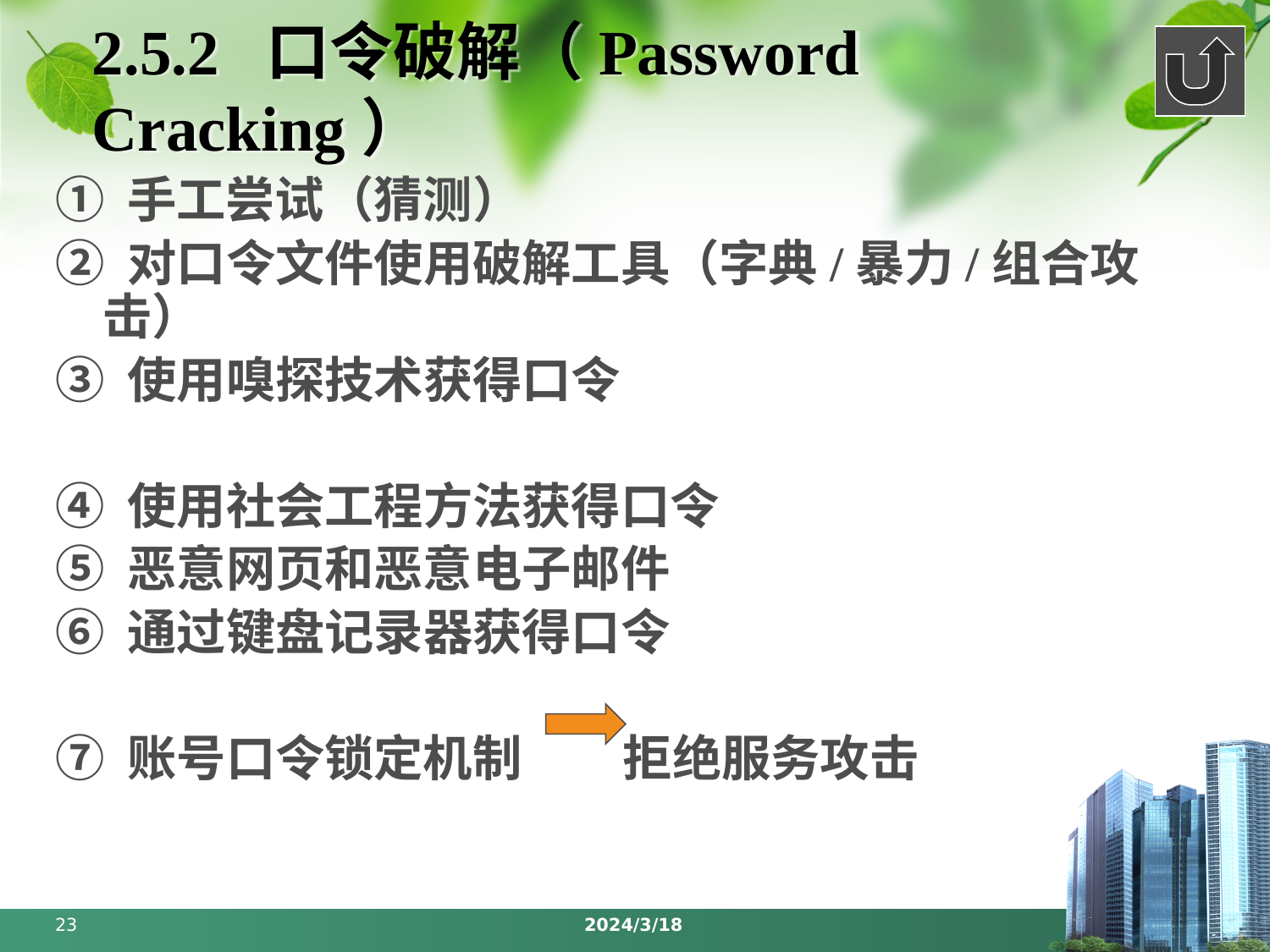

# 2.5.2  口令破解（Password Cracking）
① 手工尝试（猜测）
② 对口令文件使用破解工具（字典/暴力/组合攻击）
③ 使用嗅探技术获得口令

④ 使用社会工程方法获得口令
⑤ 恶意网页和恶意电子邮件
⑥ 通过键盘记录器获得口令

⑦ 账号口令锁定机制         拒绝服务攻击

23
2024/3/18